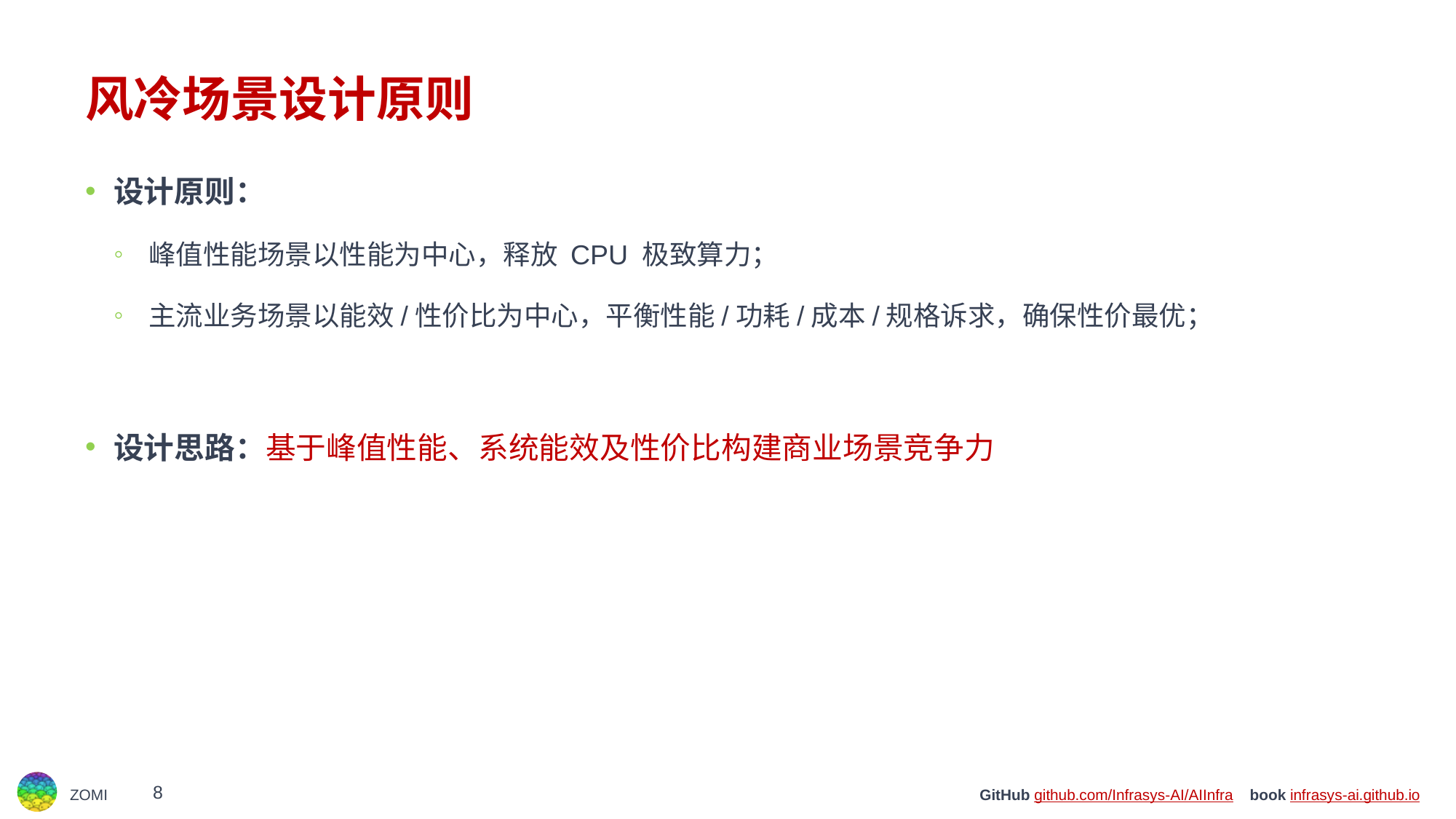

# 风冷场景设计原则
设计原则：
﻿﻿峰值性能场景以性能为中心，释放 CPU 极致算力；
﻿主流业务场景以能效/性价比为中心，平衡性能/功耗/成本/规格诉求，确保性价最优；

设计思路：基于峰值性能、系统能效及性价比构建商业场景竞争力